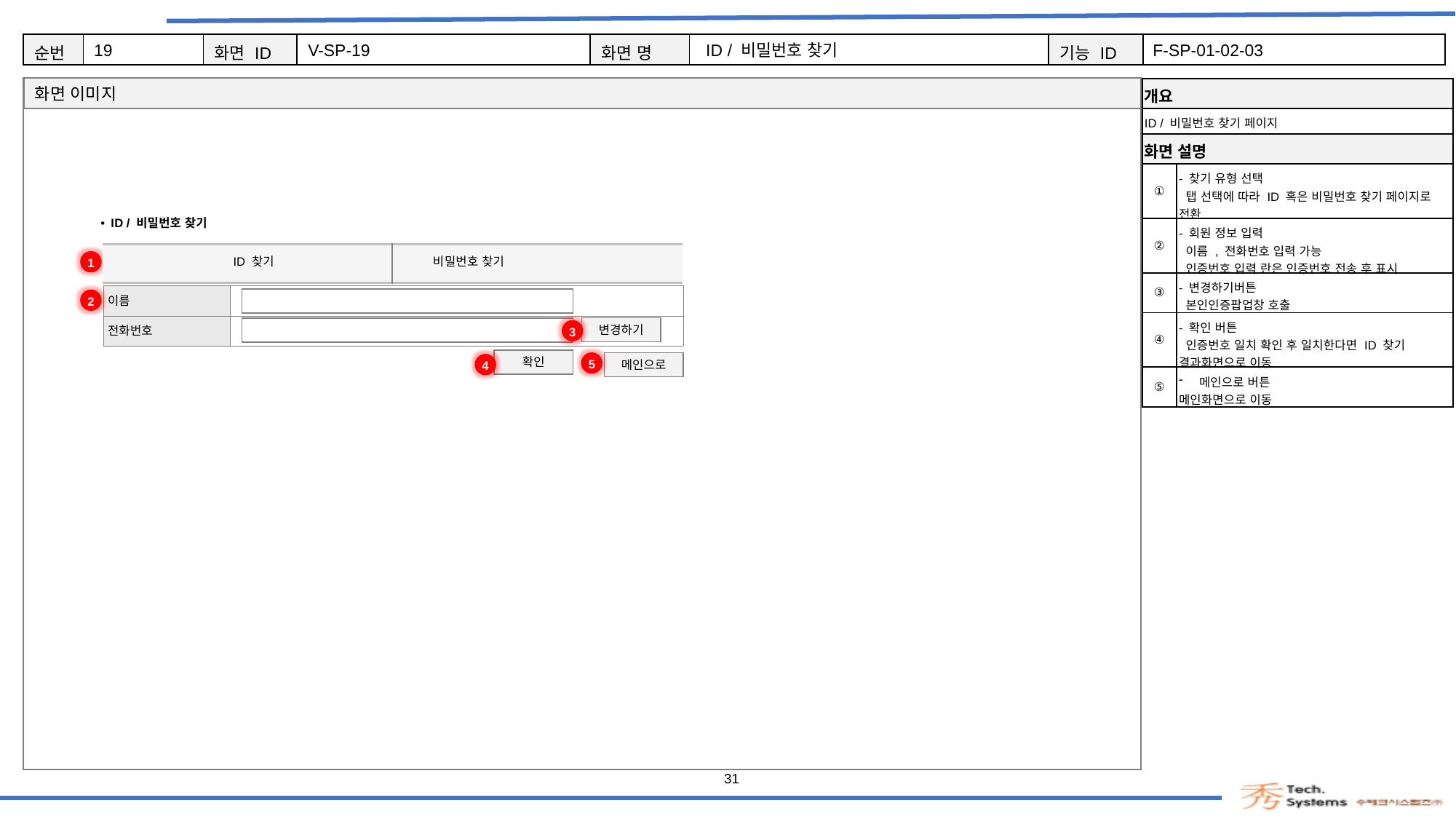

19
V-SP-19
ID / 비밀번호 찾기
F-SP-01-02-03
| 개요 |  |
| --- | --- |
| ID / 비밀번호 찾기 페이지 |  |
| 화면 설명 | Description |
| ① | - 찾기 유형 선택 탭 선택에 따라 ID 혹은 비밀번호 찾기 페이지로 전환 |
| ② | - 회원 정보 입력 이름 , 전화번호 입력 가능 인증번호 입력 란은 인증번호 전송 후 표시 |
| ③ | - 변경하기버튼 본인인증팝업창 호출 |
| ④ | - 확인 버튼 인증번호 일치 확인 후 일치한다면 ID 찾기 결과화면으로 이동 |
| ⑤ | 메인으로 버튼 메인화면으로 이동 |
ID / 비밀번호 찾기
|  |  |
| --- | --- |
 ID 찾기                                              비밀번호 찾기
1

| 이름 |  |
| --- | --- |
| 전화번호 |  |
2

변경하기

3

확인
5

4

메인으로